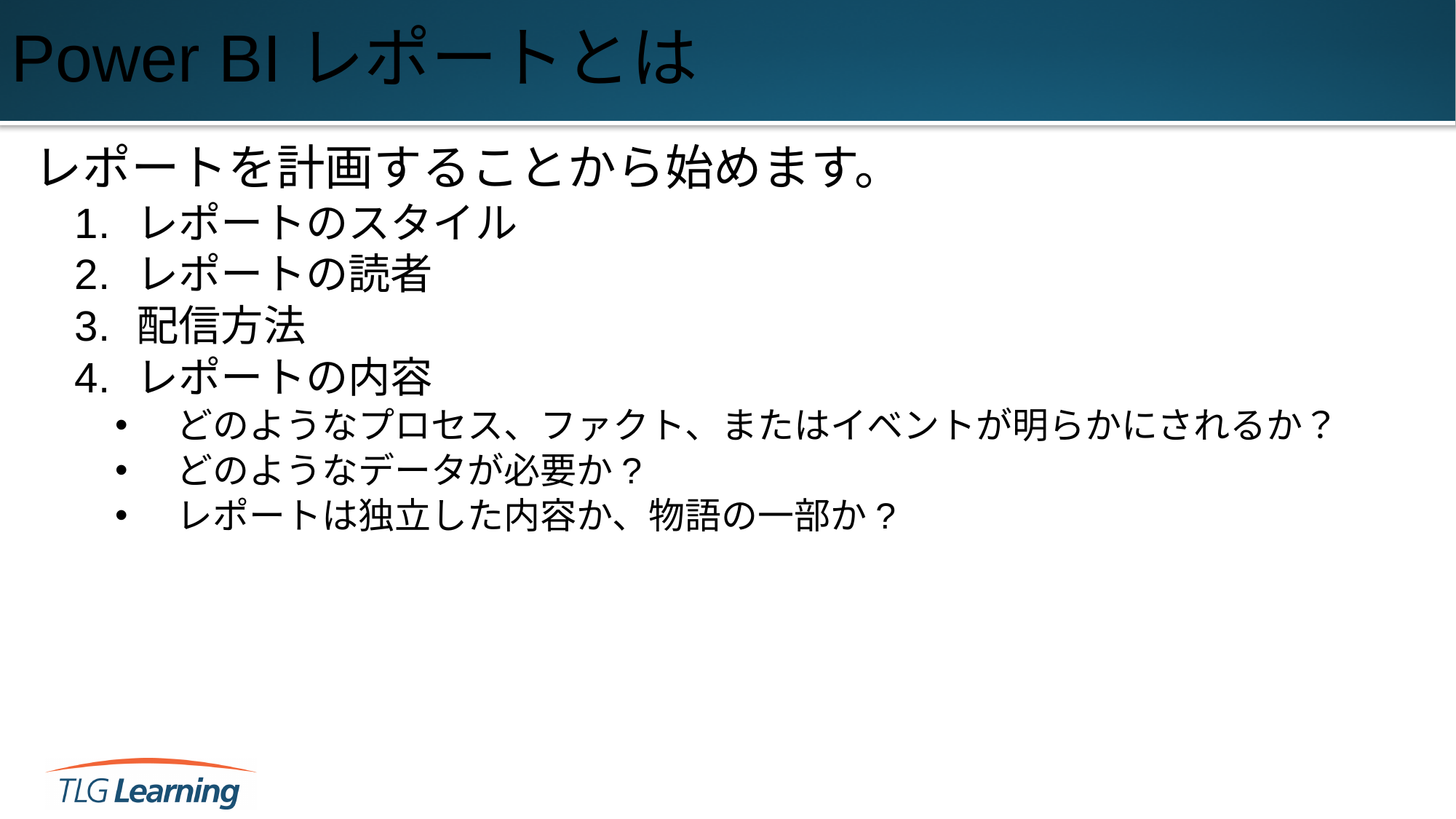

# Power BIレポートとは
レポートを計画することから始めます。
レポートのスタイル
レポートの読者
配信方法
レポートの内容
どのようなプロセス、ファクト、またはイベントが明らかにされるか？
どのようなデータが必要か?
レポートは独立した内容か、物語の一部か?